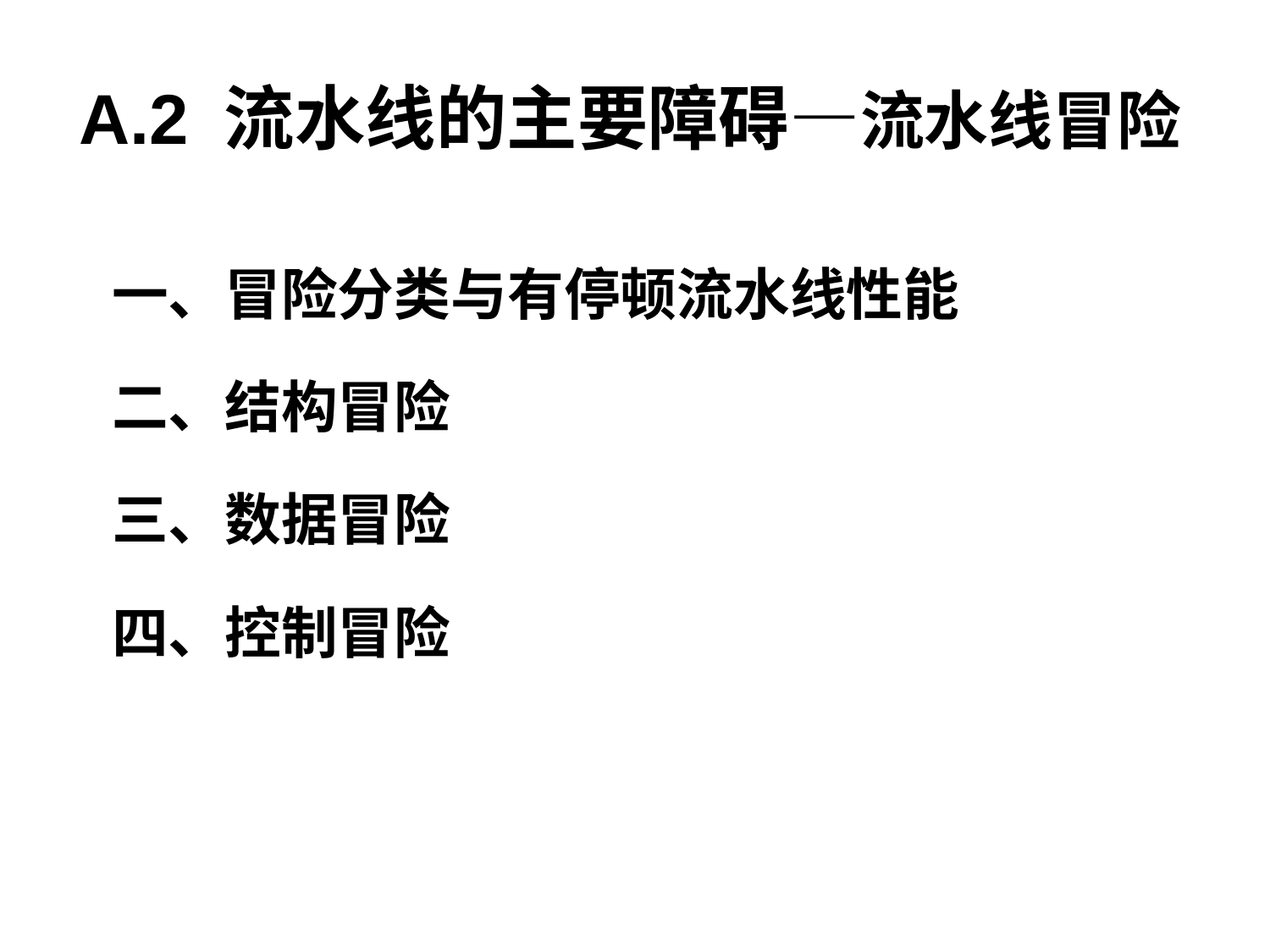

# A.2 流水线的主要障碍—流水线冒险
一、冒险分类与有停顿流水线性能
二、结构冒险
三、数据冒险
四、控制冒险
87